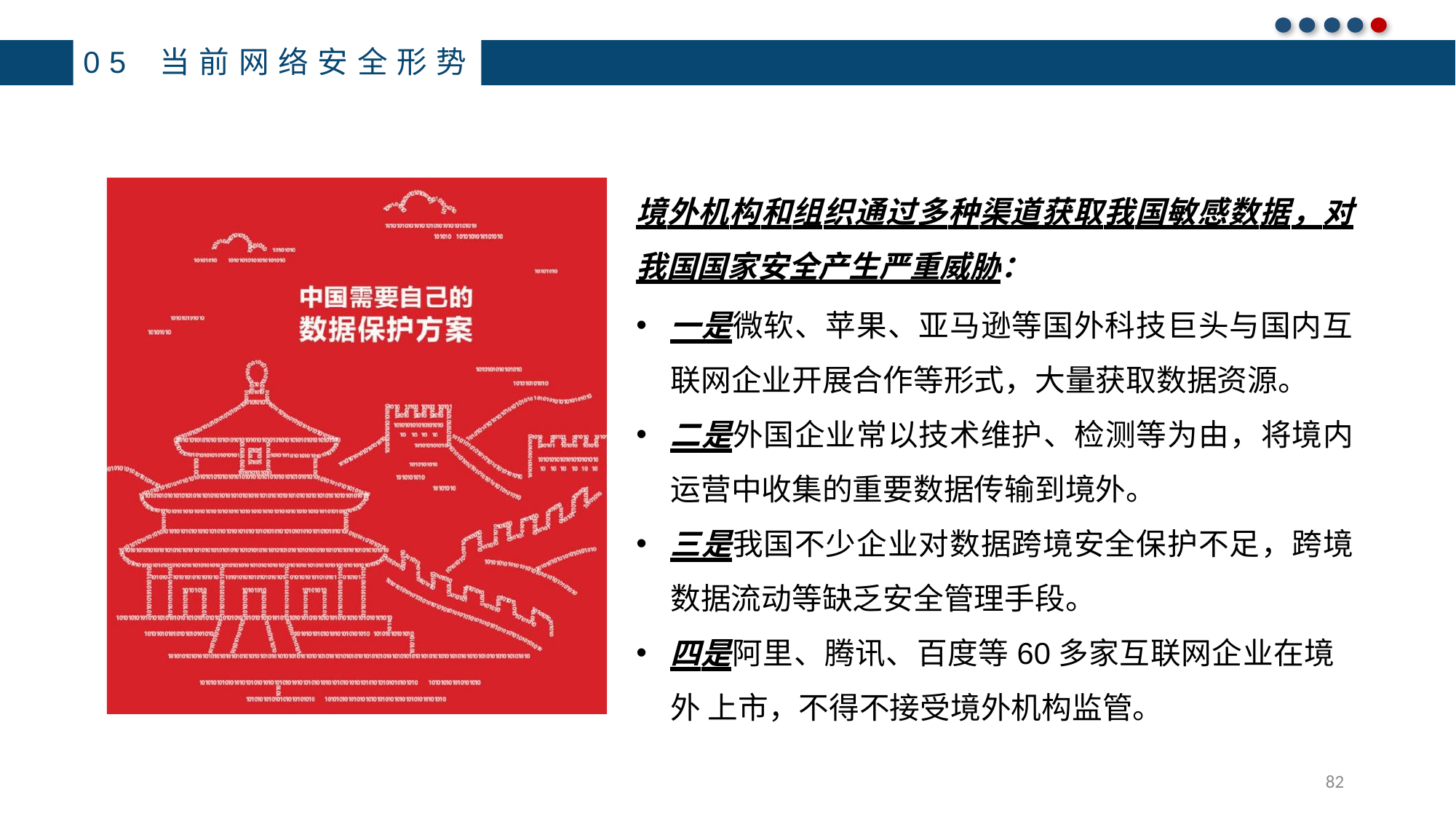

05 当前网络安全形势

境外机构和组织通过多种渠道获取我国敏感数据，对 我国国家安全产生严重威胁：
一是微软、苹果、亚马逊等国外科技巨头与国内互 联网企业开展合作等形式，大量获取数据资源。
二是外国企业常以技术维护、检测等为由，将境内 运营中收集的重要数据传输到境外。
三是我国不少企业对数据跨境安全保护不足，跨境 数据流动等缺乏安全管理手段。
四是阿里、腾讯、百度等60多家互联网企业在境外 上市，不得不接受境外机构监管。

82